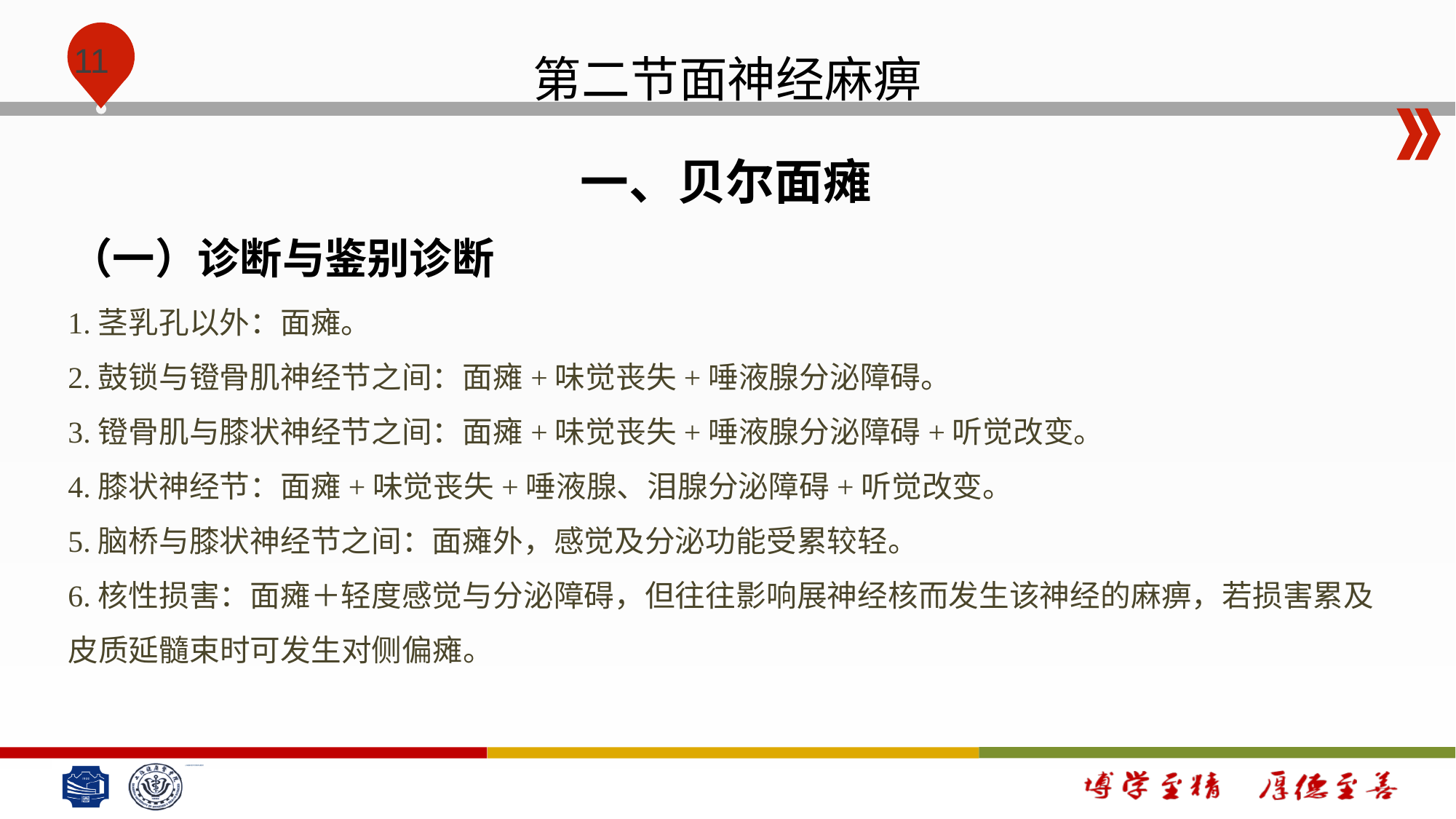

# 第二节面神经麻痹
一、贝尔面瘫
（一）诊断与鉴别诊断
1.茎乳孔以外：面瘫。
2.鼓锁与镫骨肌神经节之间：面瘫+味觉丧失+唾液腺分泌障碍。
3.镫骨肌与膝状神经节之间：面瘫+味觉丧失+唾液腺分泌障碍+听觉改变。
4.膝状神经节：面瘫+味觉丧失+唾液腺、泪腺分泌障碍+听觉改变。
5.脑桥与膝状神经节之间：面瘫外，感觉及分泌功能受累较轻。
6.核性损害：面瘫＋轻度感觉与分泌障碍，但往往影响展神经核而发生该神经的麻痹，若损害累及皮质延髓束时可发生对侧偏瘫。